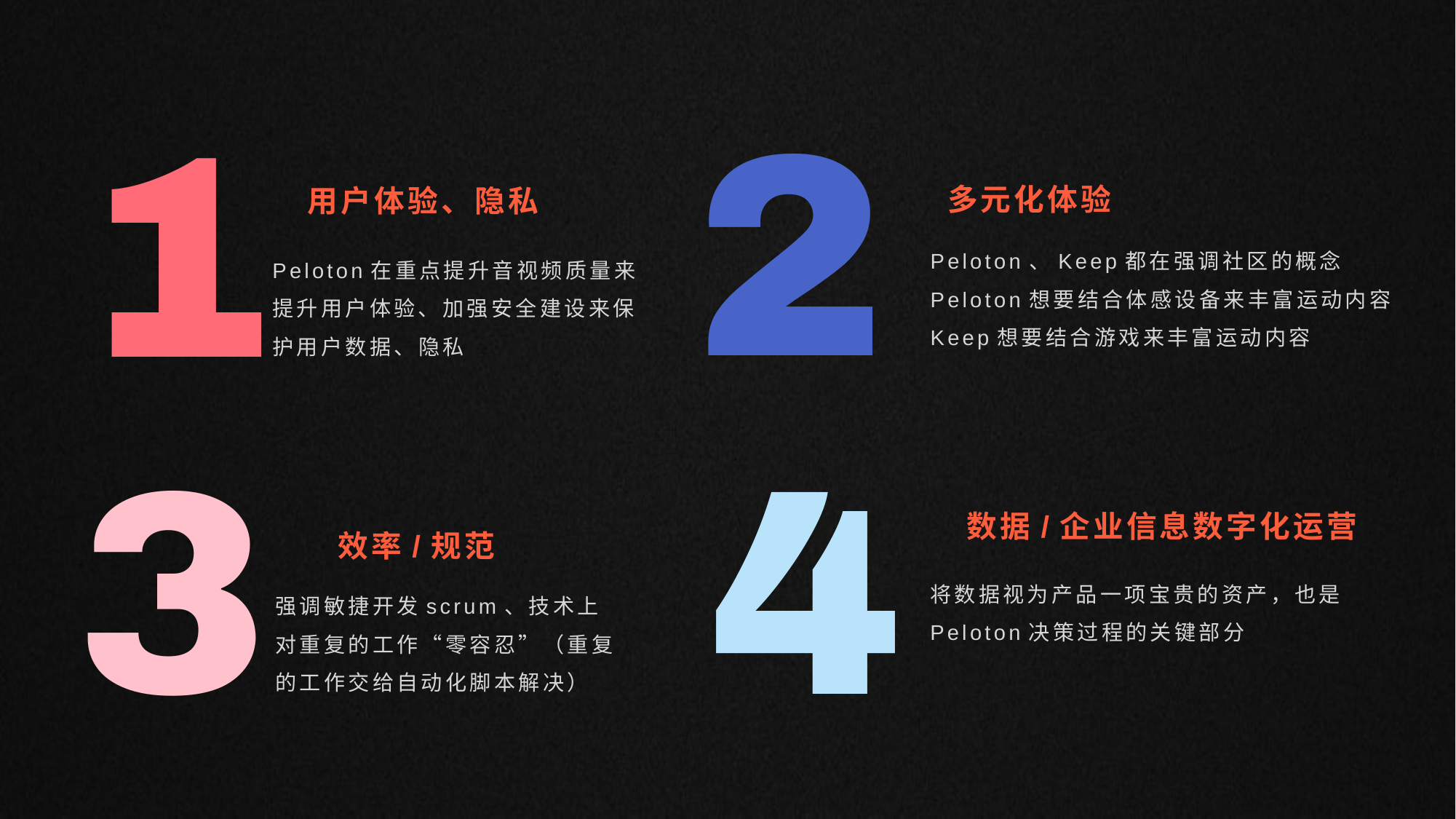

2
1
多元化体验
用户体验、隐私
Peloton在重点提升音视频质量来提升用户体验、加强安全建设来保护用户数据、隐私
Peloton、Keep都在强调社区的概念
Peloton想要结合体感设备来丰富运动内容
Keep想要结合游戏来丰富运动内容
3
4
数据/企业信息数字化运营
效率/规范
将数据视为产品一项宝贵的资产，也是Peloton决策过程的关键部分
强调敏捷开发scrum、技术上对重复的工作“零容忍”（重复的工作交给自动化脚本解决）